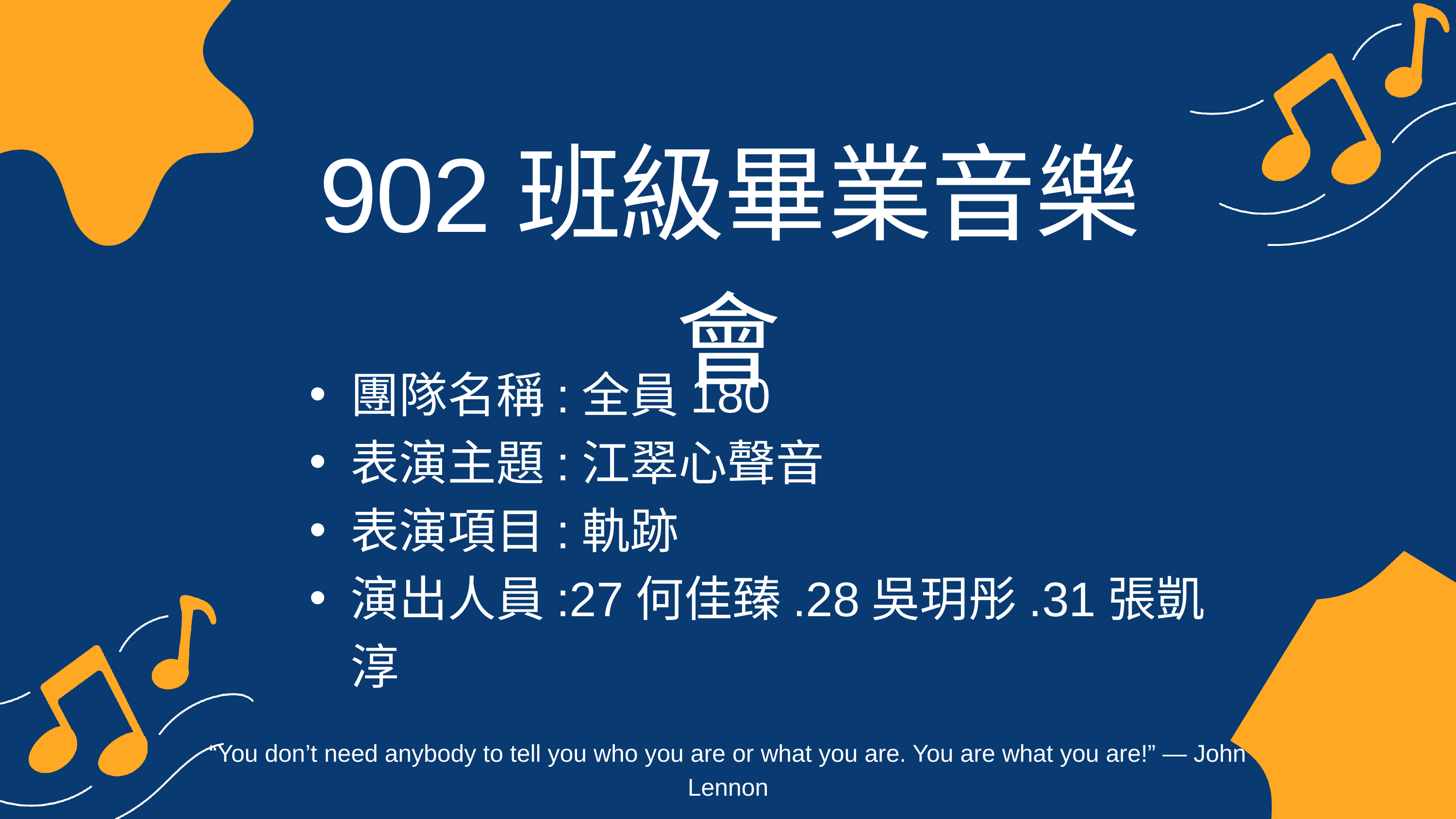

902班級畢業音樂會
團隊名稱:全員180
表演主題:江翠心聲音
表演項目:軌跡
演出人員:27何佳臻.28吳玥彤.31張凱淳

“You don’t need anybody to tell you who you are or what you are. You are what you are!” — John Lennon